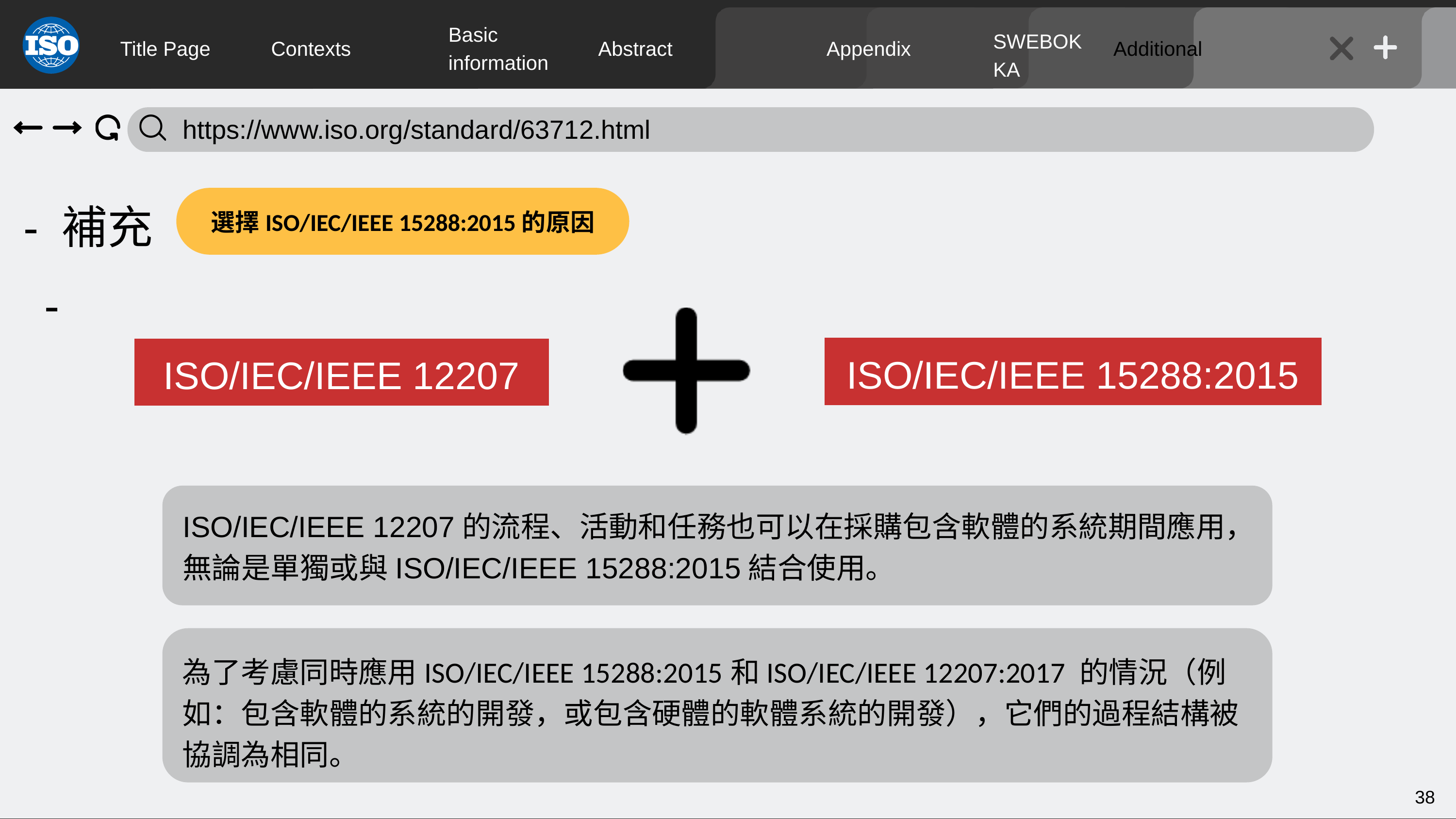

Basic
information

SWEBOK KA
Title Page
Contexts
Abstract
Appendix
Additional

       https://www.iso.org/standard/63712.html

- 補充 -
選擇ISO/IEC/IEEE 15288:2015的原因

ISO/IEC/IEEE 15288:2015
ISO/IEC/IEEE 12207

ISO/IEC/IEEE 12207的流程、活動和任務也可以在採購包含軟體的系統期間應用，無論是單獨或與ISO/IEC/IEEE 15288:2015結合使用。

為了考慮同時應用ISO/IEC/IEEE 15288:2015和ISO/IEC/IEEE 12207:2017 的情況（例如：包含軟體的系統的開發，或包含硬體的軟體系統的開發），它們的過程結構被協調為相同。
38